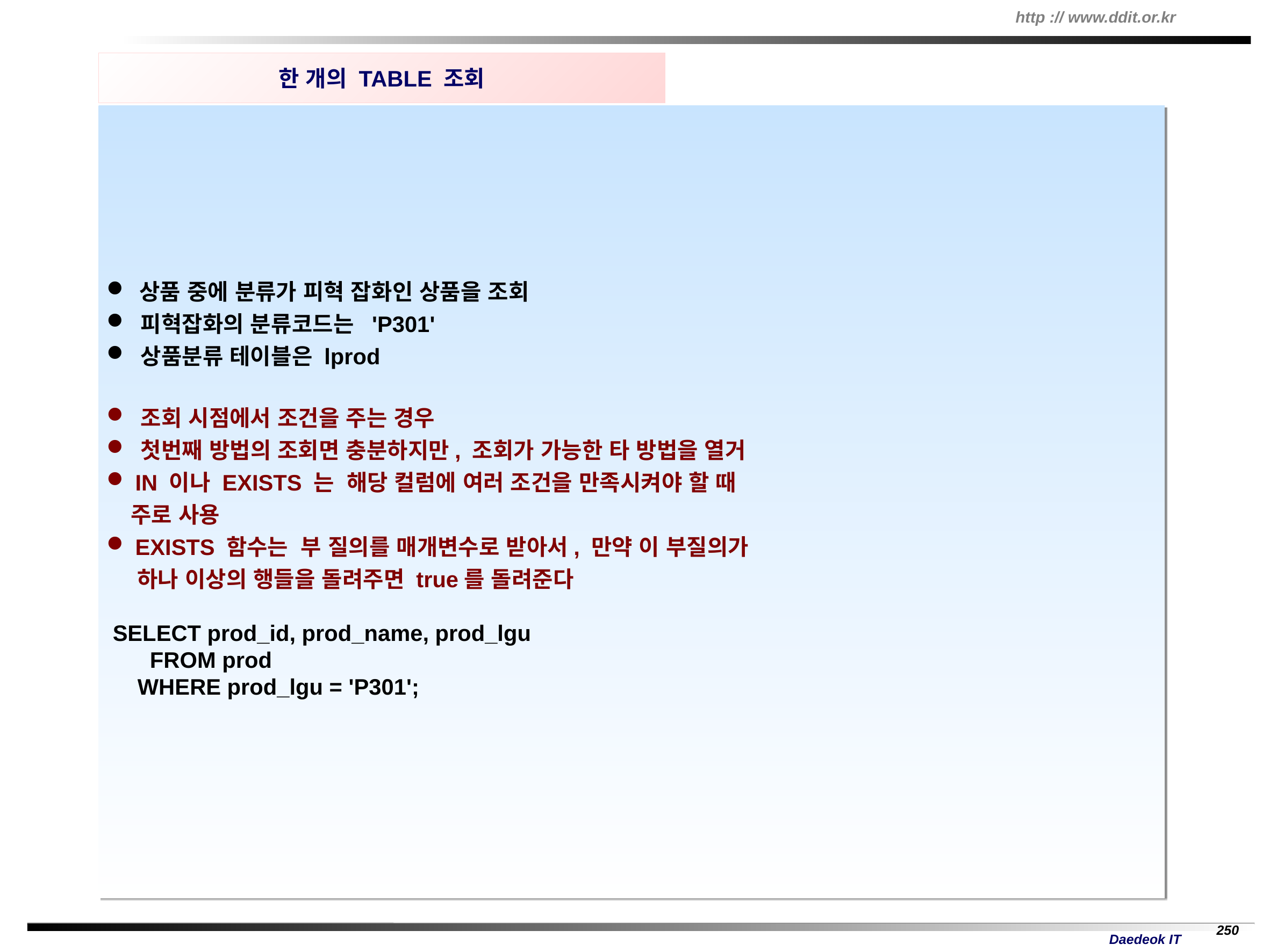

한 개의 TABLE 조회
 상품 중에 분류가 피혁 잡화인 상품을 조회
 피혁잡화의 분류코드는  'P301'
 상품분류 테이블은 lprod

 조회 시점에서 조건을 주는 경우
 첫번째 방법의 조회면 충분하지만, 조회가 가능한 타 방법을 열거
 IN 이나 EXISTS 는  해당 컬럼에 여러 조건을 만족시켜야 할 때
   주로 사용
 EXISTS 함수는  부 질의를 매개변수로 받아서, 만약 이 부질의가
    하나 이상의 행들을 돌려주면 true를 돌려준다

 SELECT prod_id, prod_name, prod_lgu
       FROM prod
     WHERE prod_lgu = 'P301';